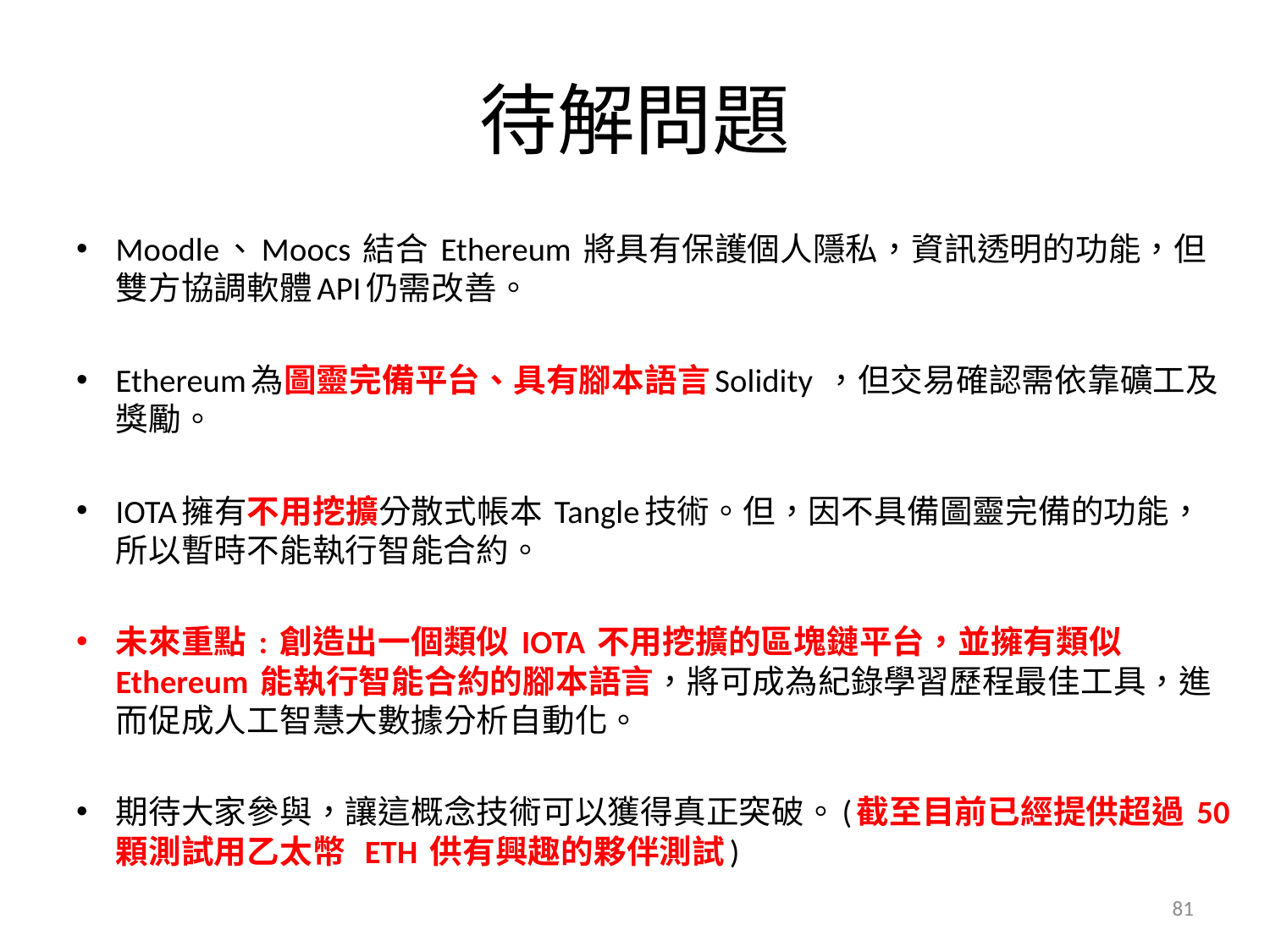

# 待解問題
Moodle、Moocs 結合 Ethereum 將具有保護個人隱私，資訊透明的功能，但雙方協調軟體API仍需改善。

Ethereum為圖靈完備平台、具有腳本語言Solidity ，但交易確認需依靠礦工及獎勵。

IOTA擁有不用挖擴分散式帳本 Tangle技術。但，因不具備圖靈完備的功能，所以暫時不能執行智能合約。

未來重點 : 創造出一個類似 IOTA 不用挖擴的區塊鏈平台，並擁有類似 Ethereum 能執行智能合約的腳本語言，將可成為紀錄學習歷程最佳工具，進而促成人工智慧大數據分析自動化。

期待大家參與，讓這概念技術可以獲得真正突破。(截至目前已經提供超過 50 顆測試用乙太幣  ETH 供有興趣的夥伴測試)
81